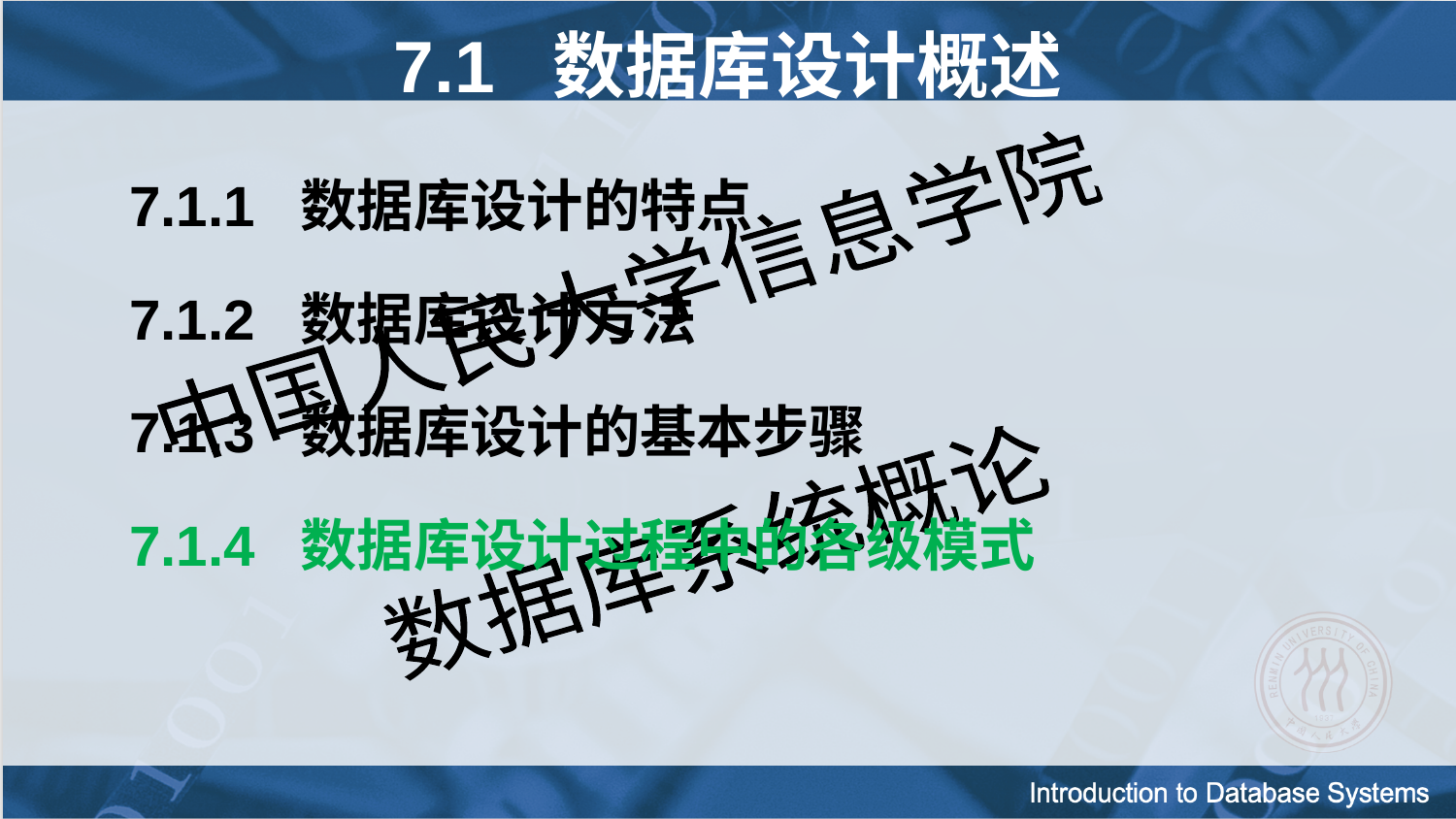

7.1  数据库设计概述
7.1.1  数据库设计的特点
7.1.2  数据库设计方法
7.1.3  数据库设计的基本步骤
7.1.4  数据库设计过程中的各级模式